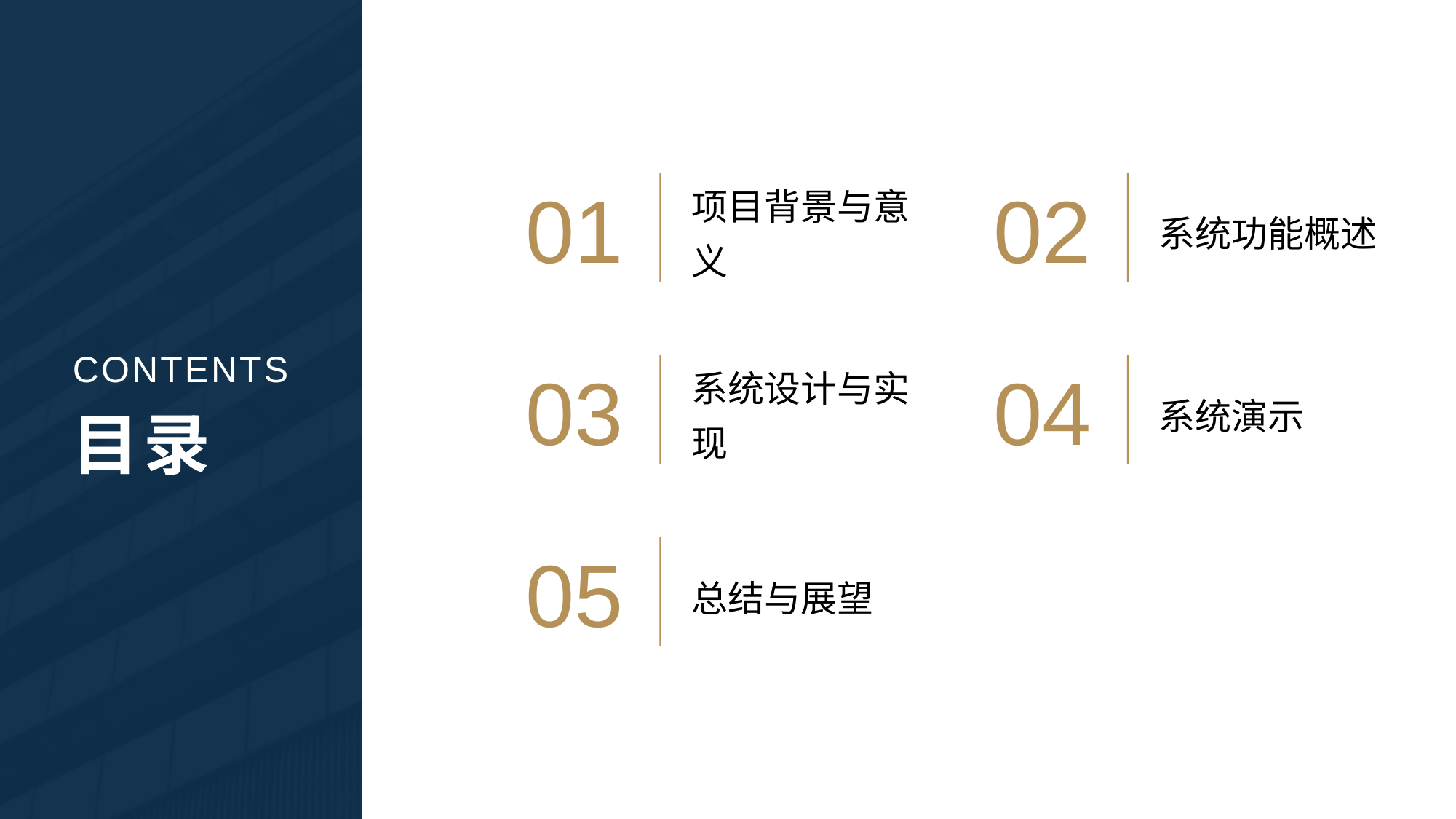

01
02

项目背景与意义

系统功能概述
03
04

系统设计与实现

系统演示
05

总结与展望
CONTENTS
目录